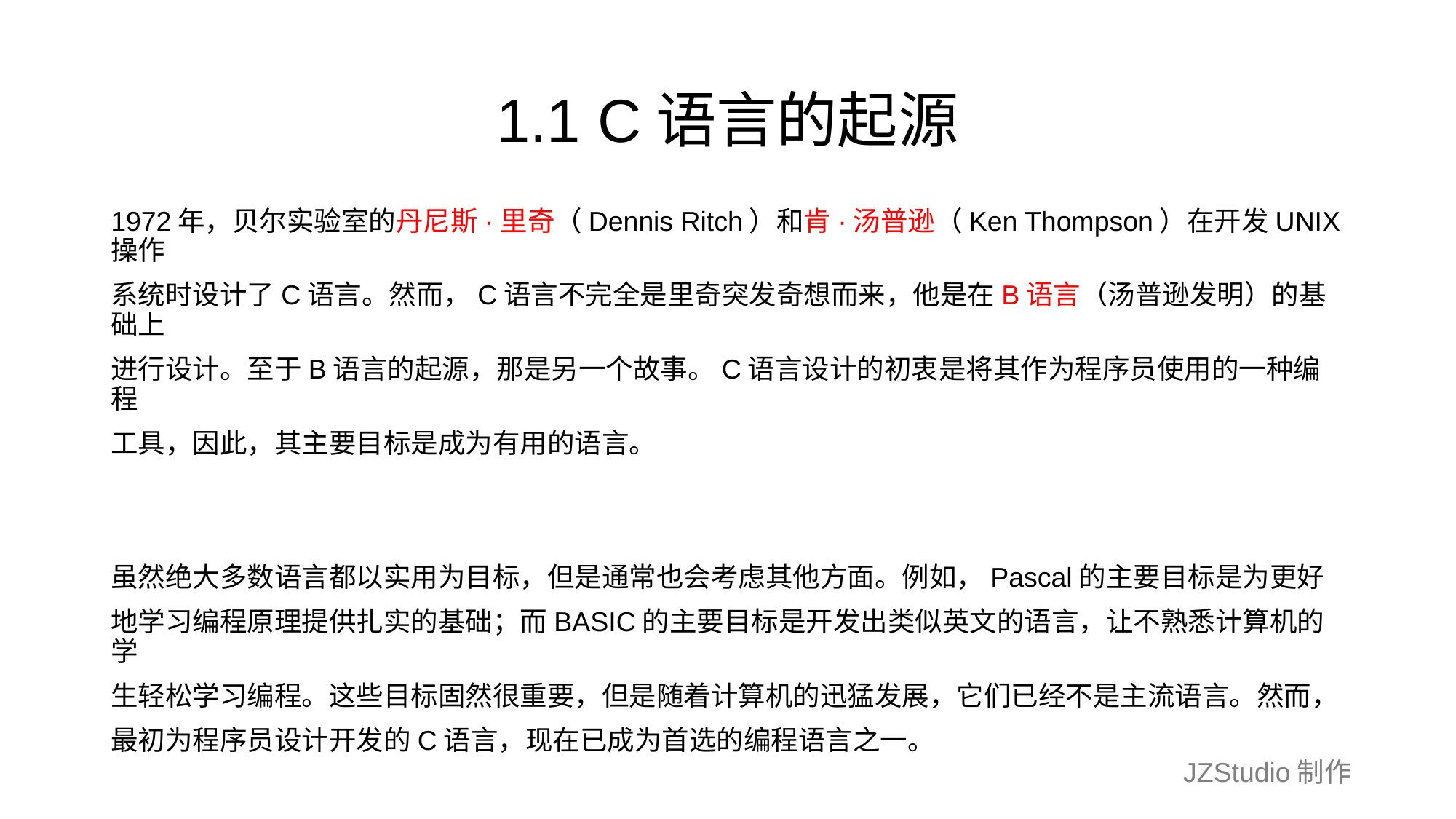

# 1.1 C语言的起源
1972年，贝尔实验室的丹尼斯·里奇（Dennis Ritch）和肯·汤普逊（Ken Thompson）在开发UNIX操作
系统时设计了C语言。然而，C语言不完全是里奇突发奇想而来，他是在B语言（汤普逊发明）的基础上
进行设计。至于B语言的起源，那是另一个故事。C语言设计的初衷是将其作为程序员使用的一种编程
工具，因此，其主要目标是成为有用的语言。

虽然绝大多数语言都以实用为目标，但是通常也会考虑其他方面。例如，Pascal的主要目标是为更好
地学习编程原理提供扎实的基础；而BASIC的主要目标是开发出类似英文的语言，让不熟悉计算机的学
生轻松学习编程。这些目标固然很重要，但是随着计算机的迅猛发展，它们已经不是主流语言。然而，
最初为程序员设计开发的C语言，现在已成为首选的编程语言之一。